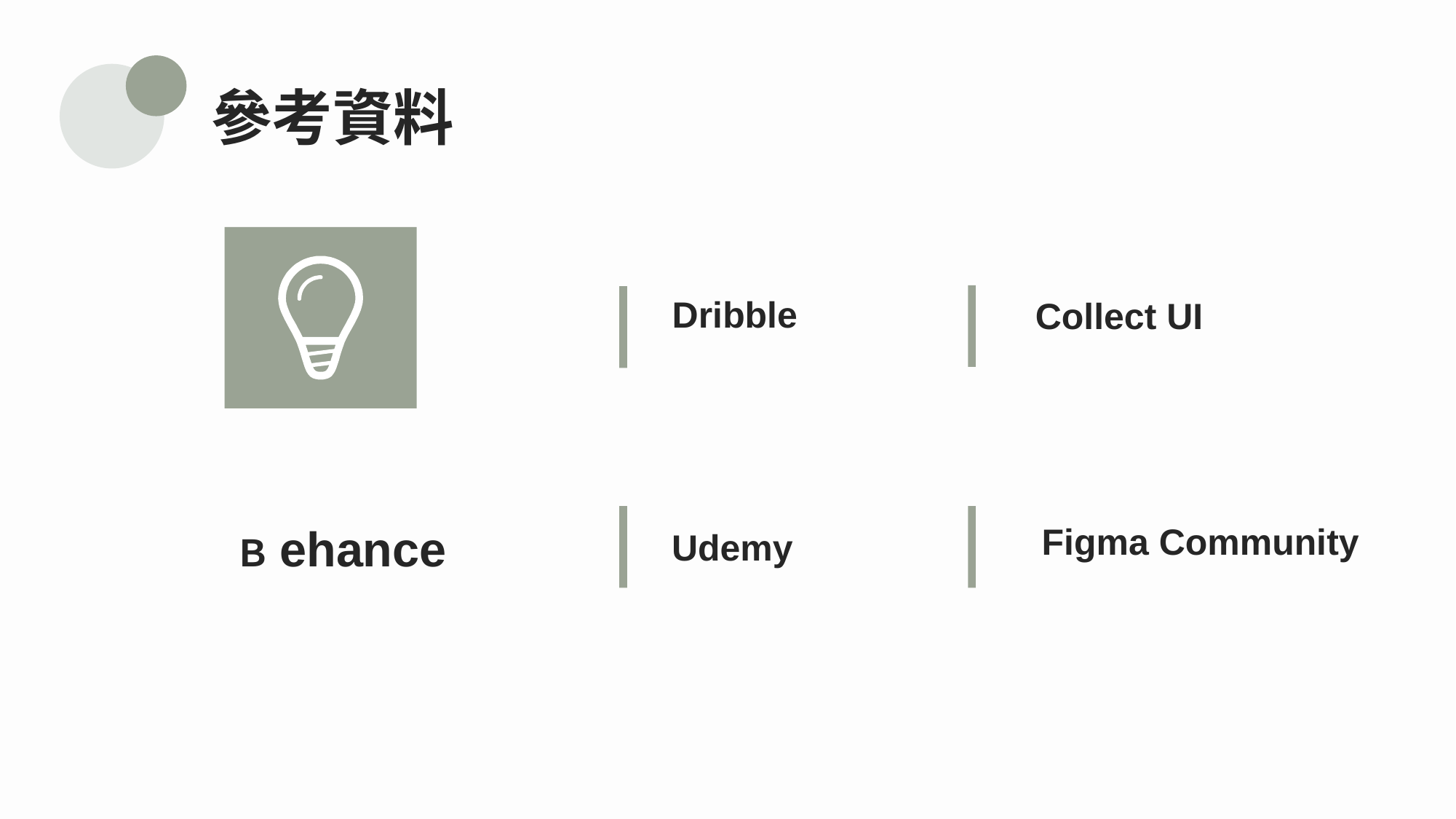

參考資料

Dribble
Collect UI

Ｂehance
Figma Community
Udemy